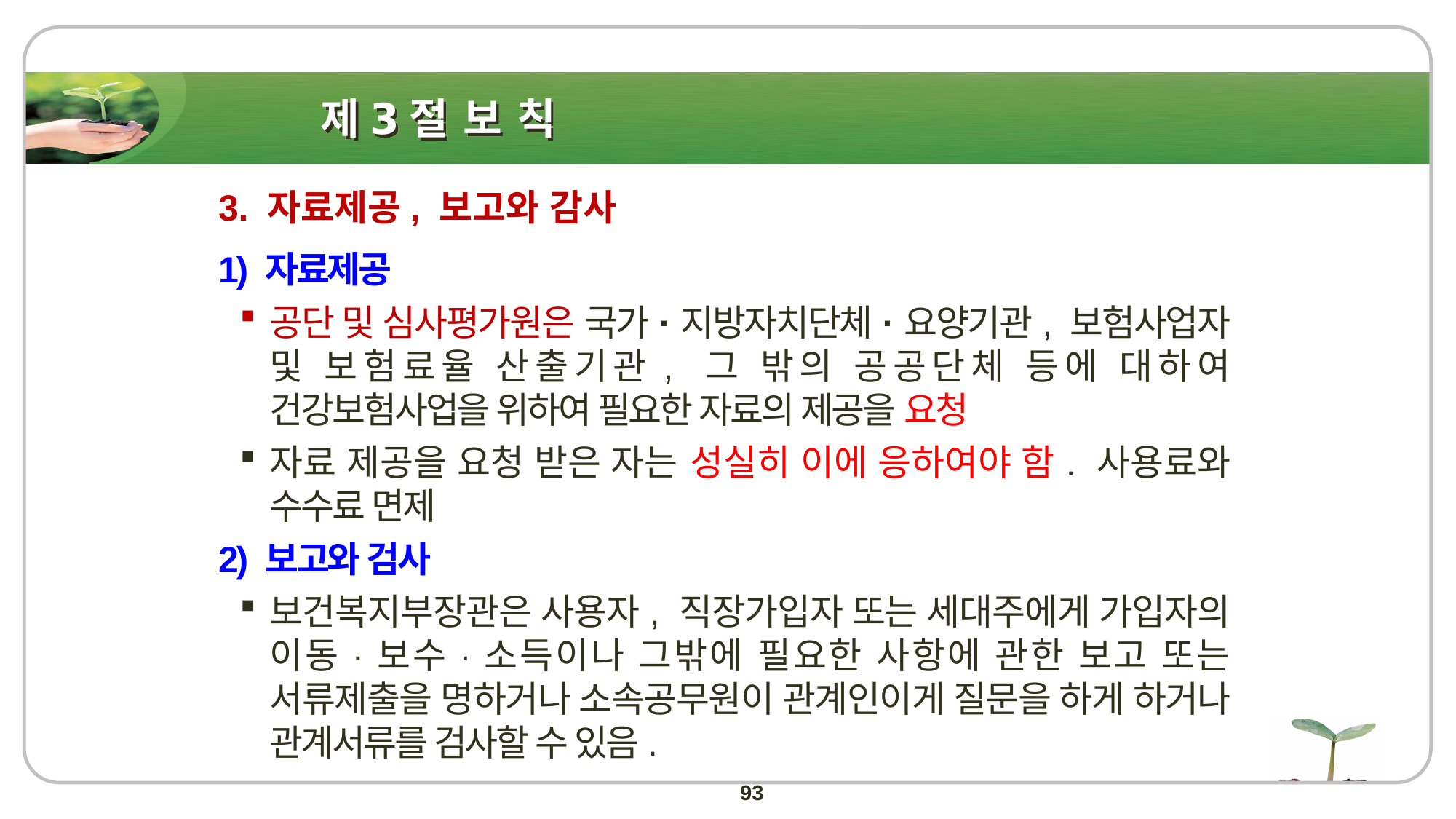

# 제3절 보 칙
3. 자료제공, 보고와 감사
1) 자료제공
공단 및 심사평가원은 국가·지방자치단체·요양기관, 보험사업자 및 보험료율 산출기관, 그 밖의 공공단체 등에 대하여 건강보험사업을 위하여 필요한 자료의 제공을 요청
자료 제공을 요청 받은 자는 성실히 이에 응하여야 함. 사용료와 수수료 면제
2) 보고와 검사
보건복지부장관은 사용자, 직장가입자 또는 세대주에게 가입자의 이동·보수·소득이나 그밖에 필요한 사항에 관한 보고 또는 서류제출을 명하거나 소속공무원이 관계인이게 질문을 하게 하거나 관계서류를 검사할 수 있음.
93